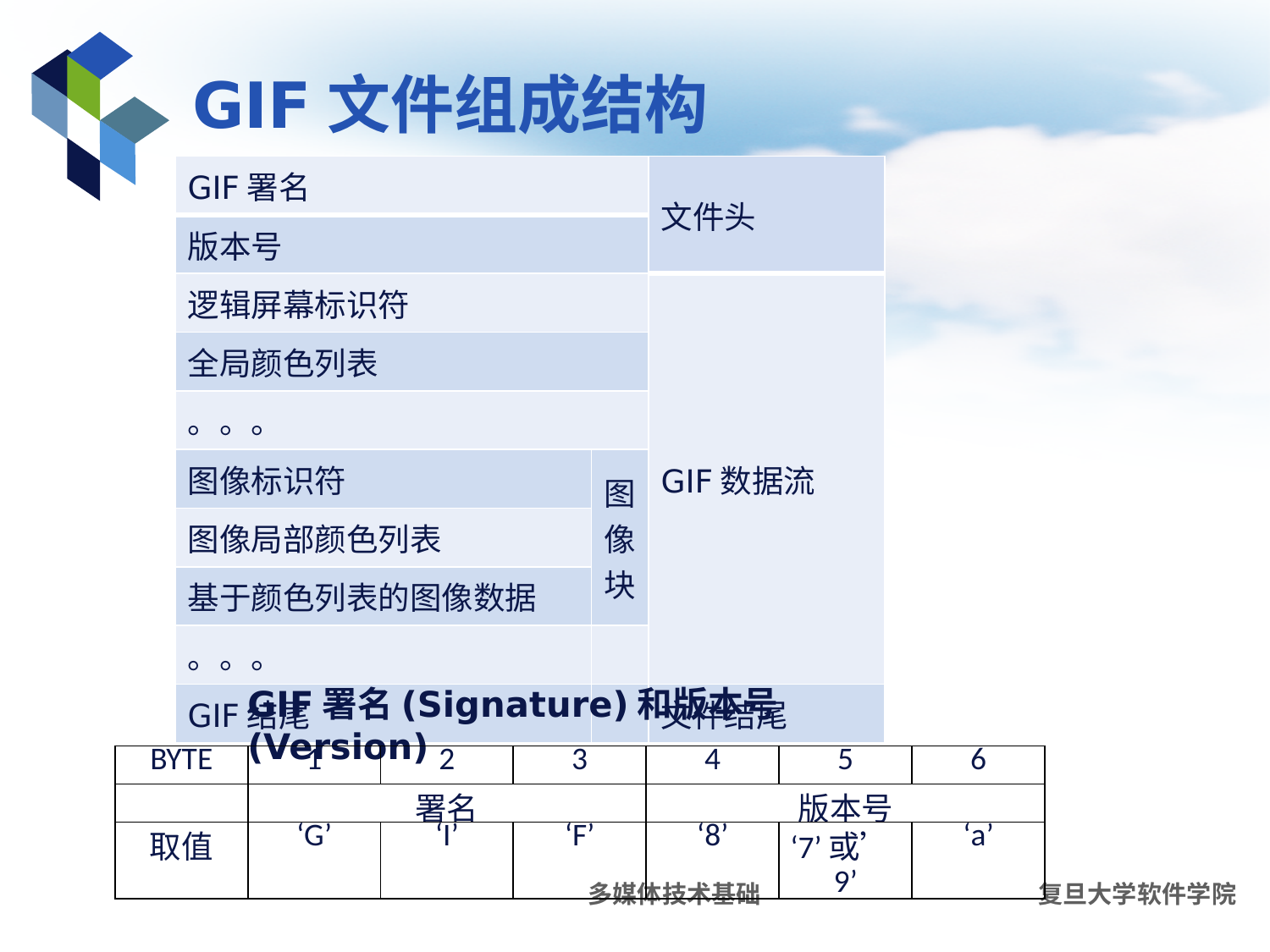

# GIF文件组成结构
| GIF署名 |  | 文件头 |
| --- | --- | --- |
| 版本号 |  |  |
| 逻辑屏幕标识符 |  | GIF数据流 |
| 全局颜色列表 |  |  |
| 。。。 |  |  |
| 图像标识符 | 图像块 |  |
| 图像局部颜色列表 |  |  |
| 基于颜色列表的图像数据 |  |  |
| 。。。 |  |  |
| GIF结尾 |  | 文件结尾 |
GIF署名(Signature)和版本号(Version)
| BYTE | 1 | 2 | 3 | 4 | 5 | 6 |
| --- | --- | --- | --- | --- | --- | --- |
|  | 署名 |  |  | 版本号 |  |  |
| 取值 | ‘G’ | ‘I’ | ‘F’ | ‘8’ | ‘7’或’9’ | ‘a’ |
多媒体技术基础